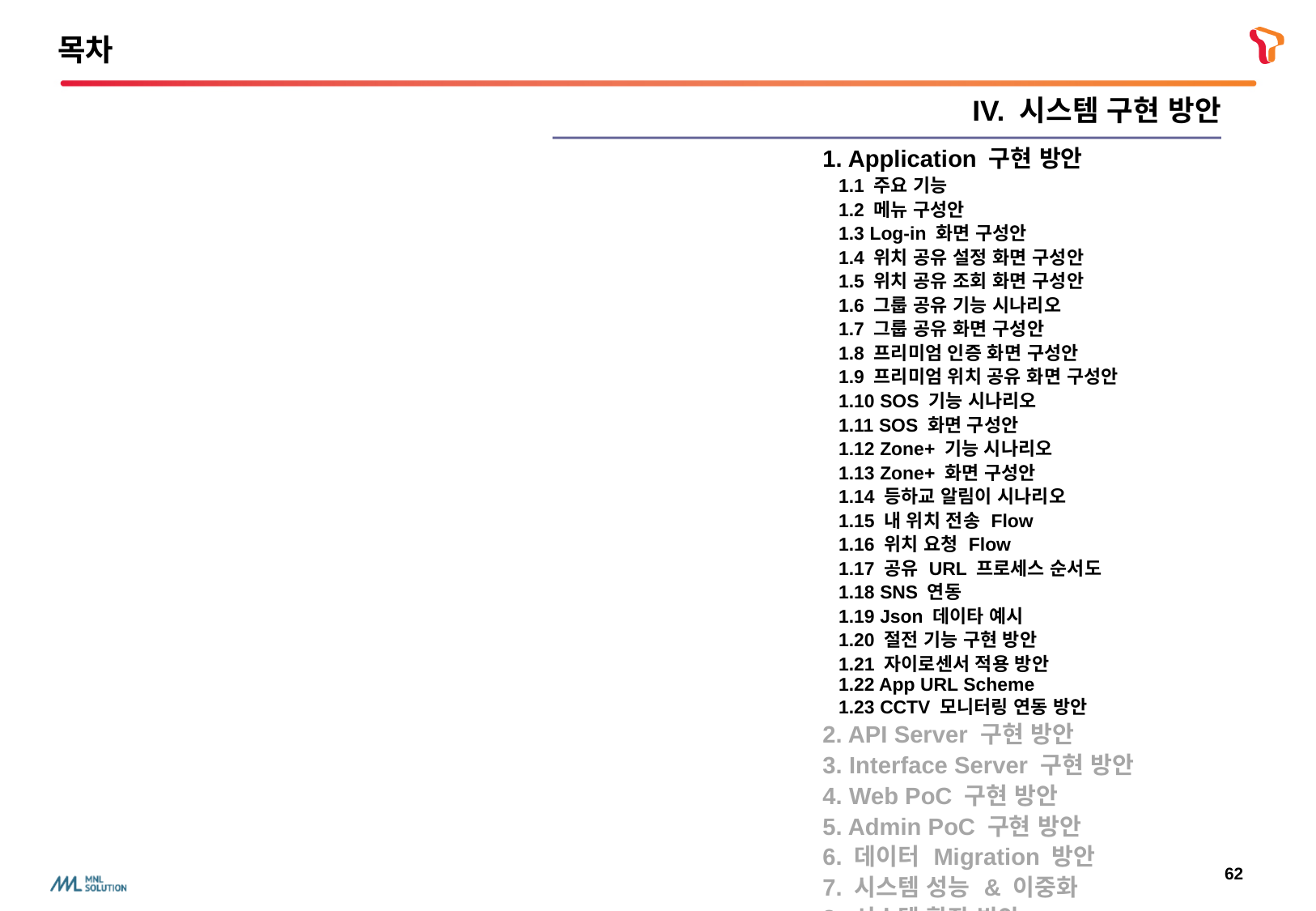

목차
IV. 시스템 구현 방안

| 1. Application 구현 방안 1.1 주요 기능 1.2 메뉴 구성안 1.3 Log-in 화면 구성안 1.4 위치 공유 설정 화면 구성안 1.5 위치 공유 조회 화면 구성안 1.6 그룹 공유 기능 시나리오 1.7 그룹 공유 화면 구성안 1.8 프리미엄 인증 화면 구성안 1.9 프리미엄 위치 공유 화면 구성안 1.10 SOS 기능 시나리오 1.11 SOS 화면 구성안 1.12 Zone+ 기능 시나리오 1.13 Zone+ 화면 구성안 1.14 등하교 알림이 시나리오 1.15 내 위치 전송 Flow 1.16 위치 요청 Flow 1.17 공유 URL 프로세스 순서도 1.18 SNS 연동 1.19 Json 데이타 예시 1.20 절전 기능 구현 방안 1.21 자이로센서 적용 방안 1.22 App URL Scheme 1.23 CCTV 모니터링 연동 방안 2. API Server 구현 방안 3. Interface Server 구현 방안 4. Web PoC 구현 방안 5. Admin PoC 구현 방안 6. 데이터 Migration 방안 7. 시스템 성능 & 이중화 8. 시스템 확장 방안 |
| --- |